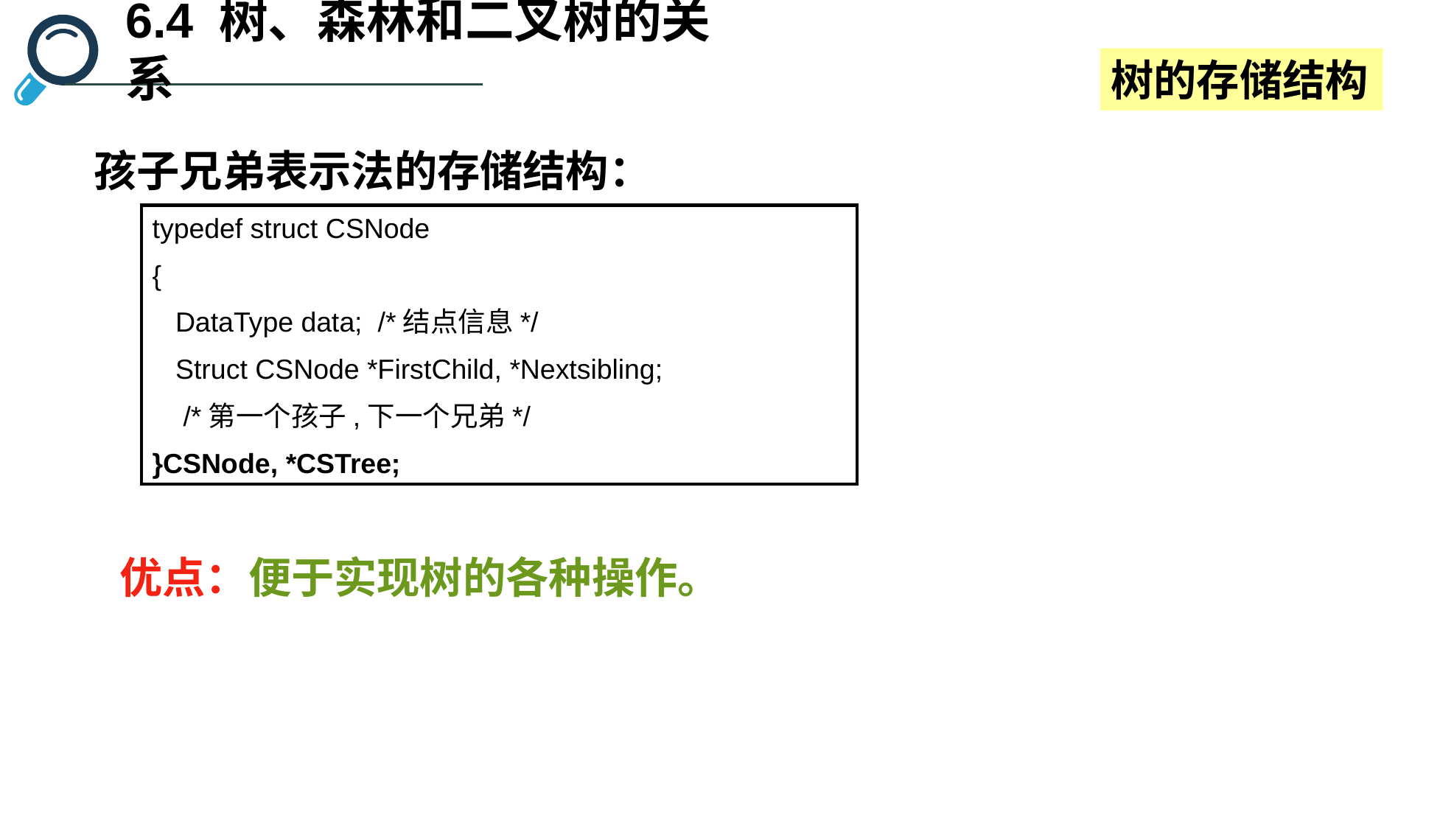

6.4 树、森林和二叉树的关系
树的存储结构
孩子兄弟表示法的存储结构：
typedef struct CSNode
{
   DataType data;  /*结点信息*/
   Struct CSNode *FirstChild, *Nextsibling;
    /*第一个孩子,下一个兄弟*/
}CSNode, *CSTree;
优点：便于实现树的各种操作。